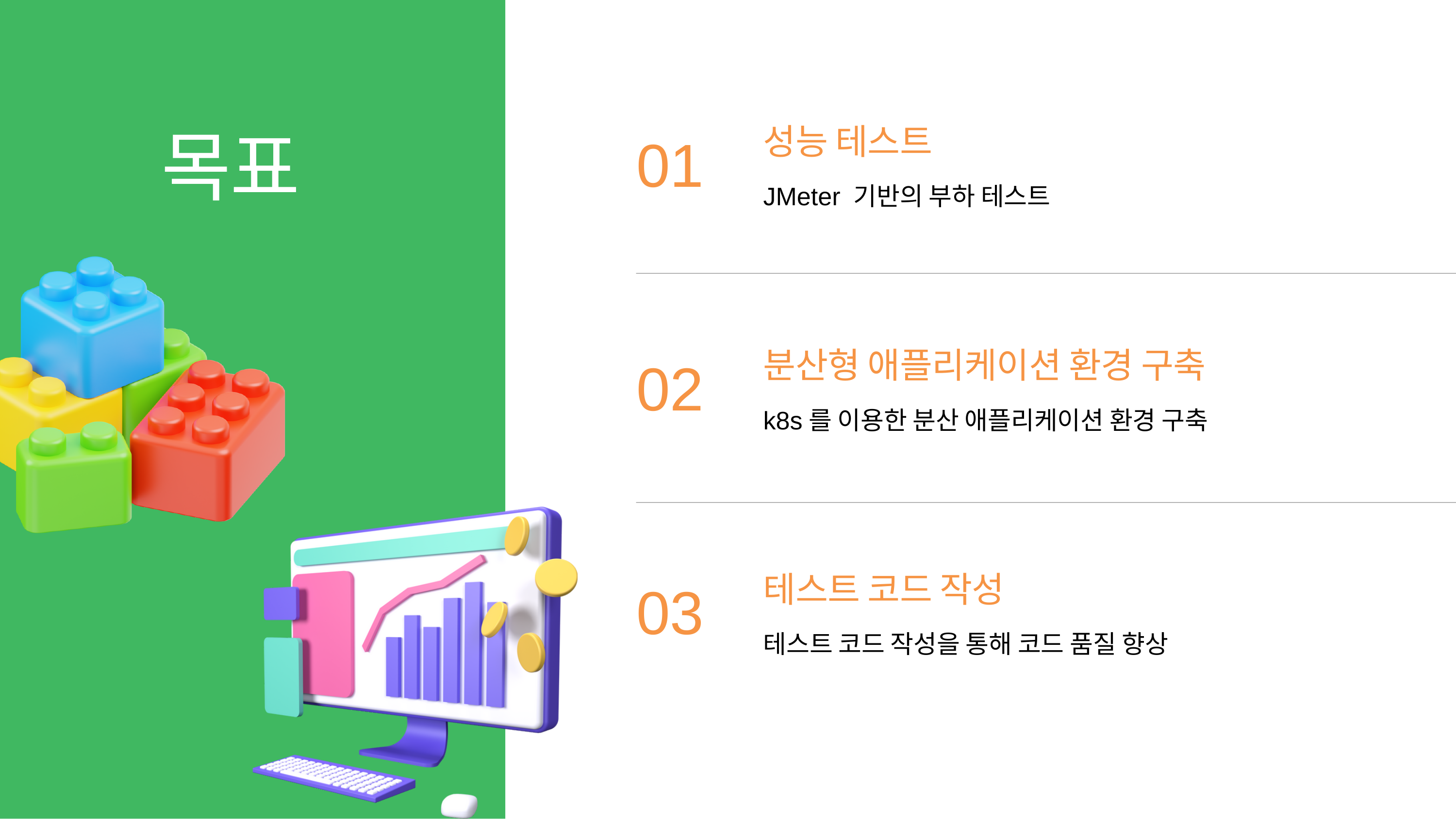

01
성능 테스트
JMeter 기반의 부하 테스트
목표

02
분산형 애플리케이션 환경 구축
k8s를 이용한 분산 애플리케이션 환경 구축

03
테스트 코드 작성
테스트 코드 작성을 통해 코드 품질 향상